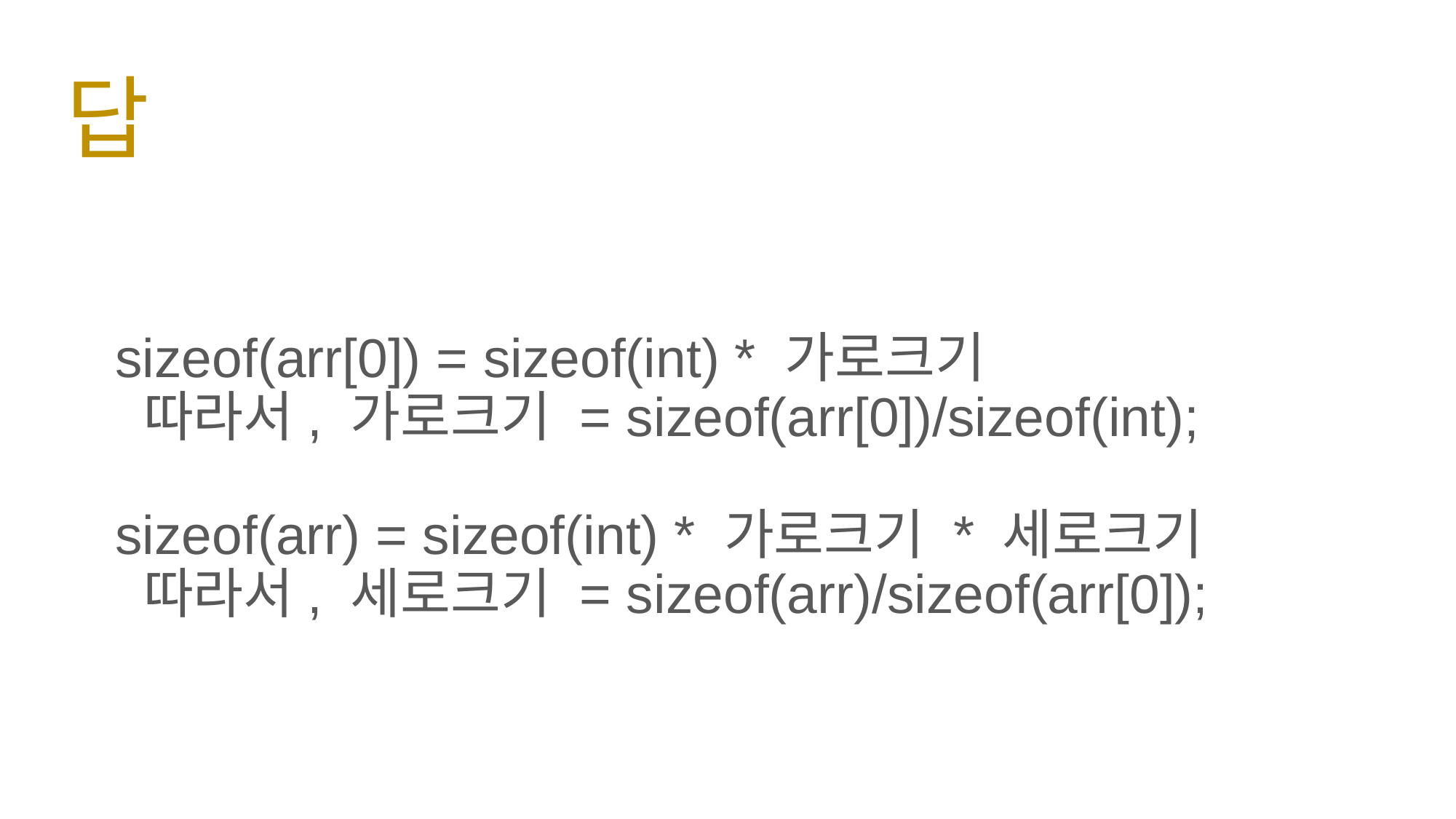

# 답
sizeof(arr[0]) = sizeof(int) * 가로크기
 따라서, 가로크기 = sizeof(arr[0])/sizeof(int);

sizeof(arr) = sizeof(int) * 가로크기 * 세로크기
 따라서, 세로크기 = sizeof(arr)/sizeof(arr[0]);